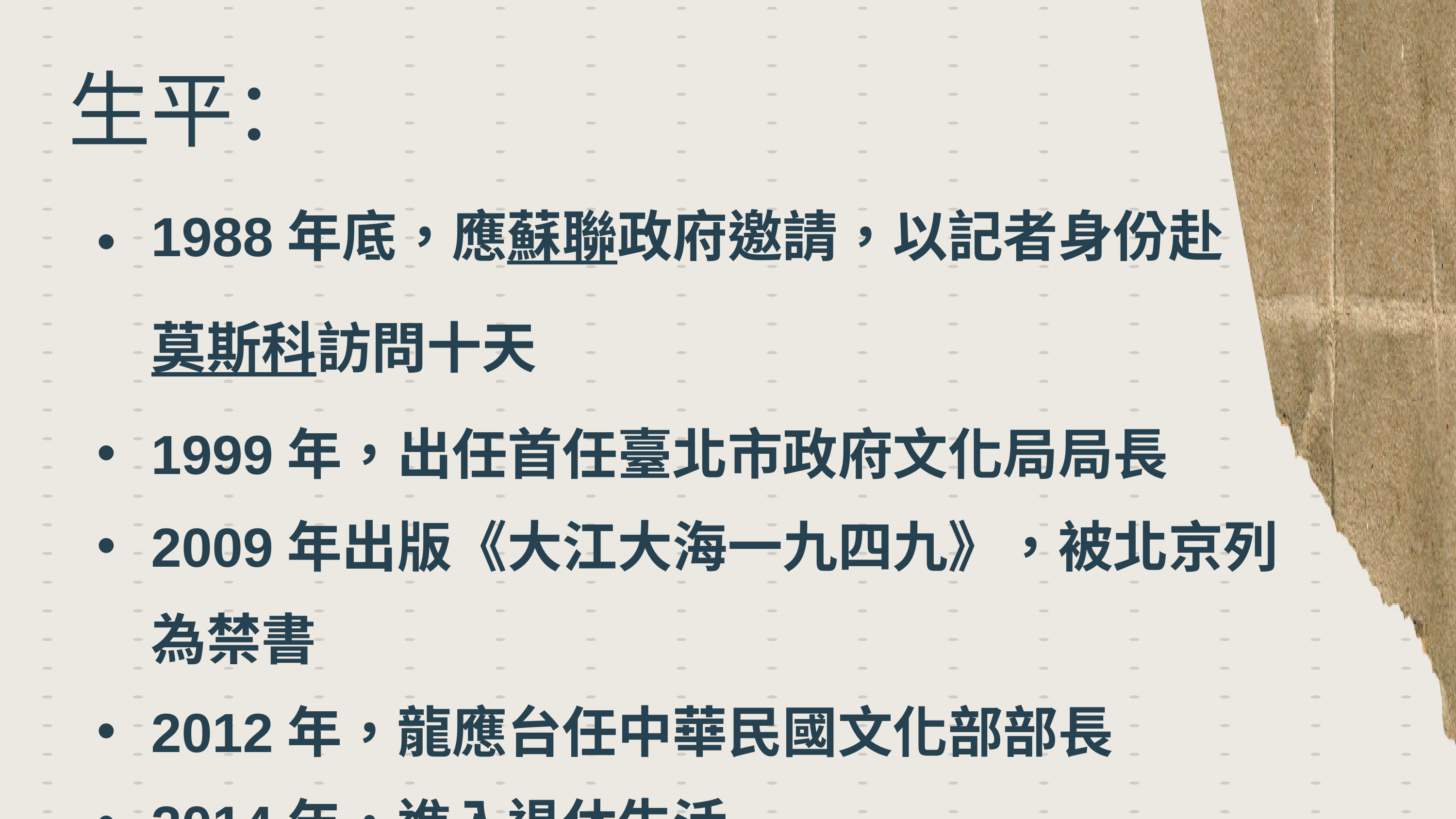

生平：
1988年底，應蘇聯政府邀請，以記者身份赴莫斯科訪問十天
1999年，出任首任臺北市政府文化局局長
2009年出版《大江大海一九四九》，被北京列為禁書
2012年，龍應台任中華民國文化部部長
2014年，進入退休生活